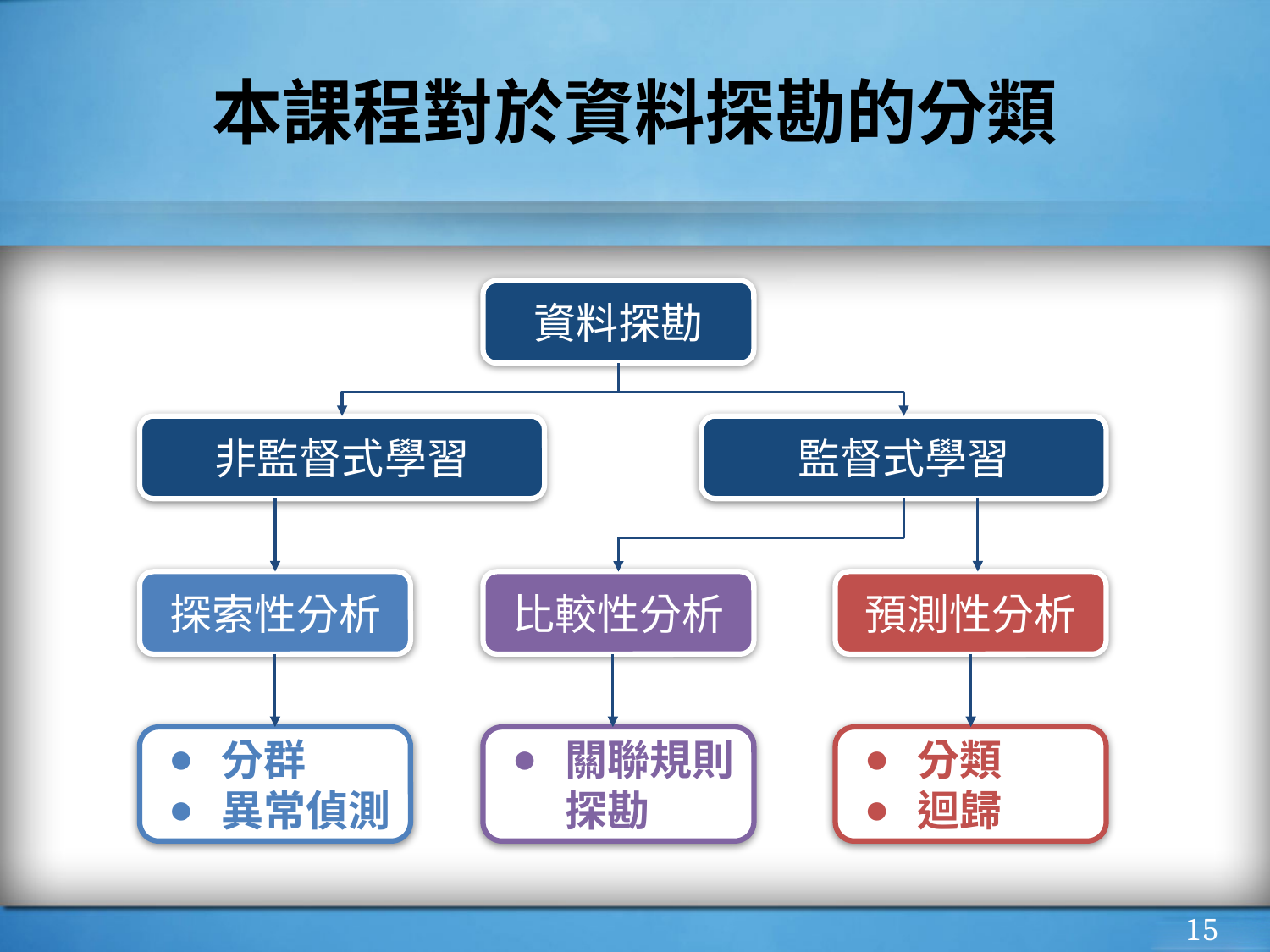

# 本課程對於資料探勘的分類
資料探勘
非監督式學習
監督式學習
探索性分析
比較性分析
預測性分析
分群
異常偵測
關聯規則探勘
分類
迴歸
15